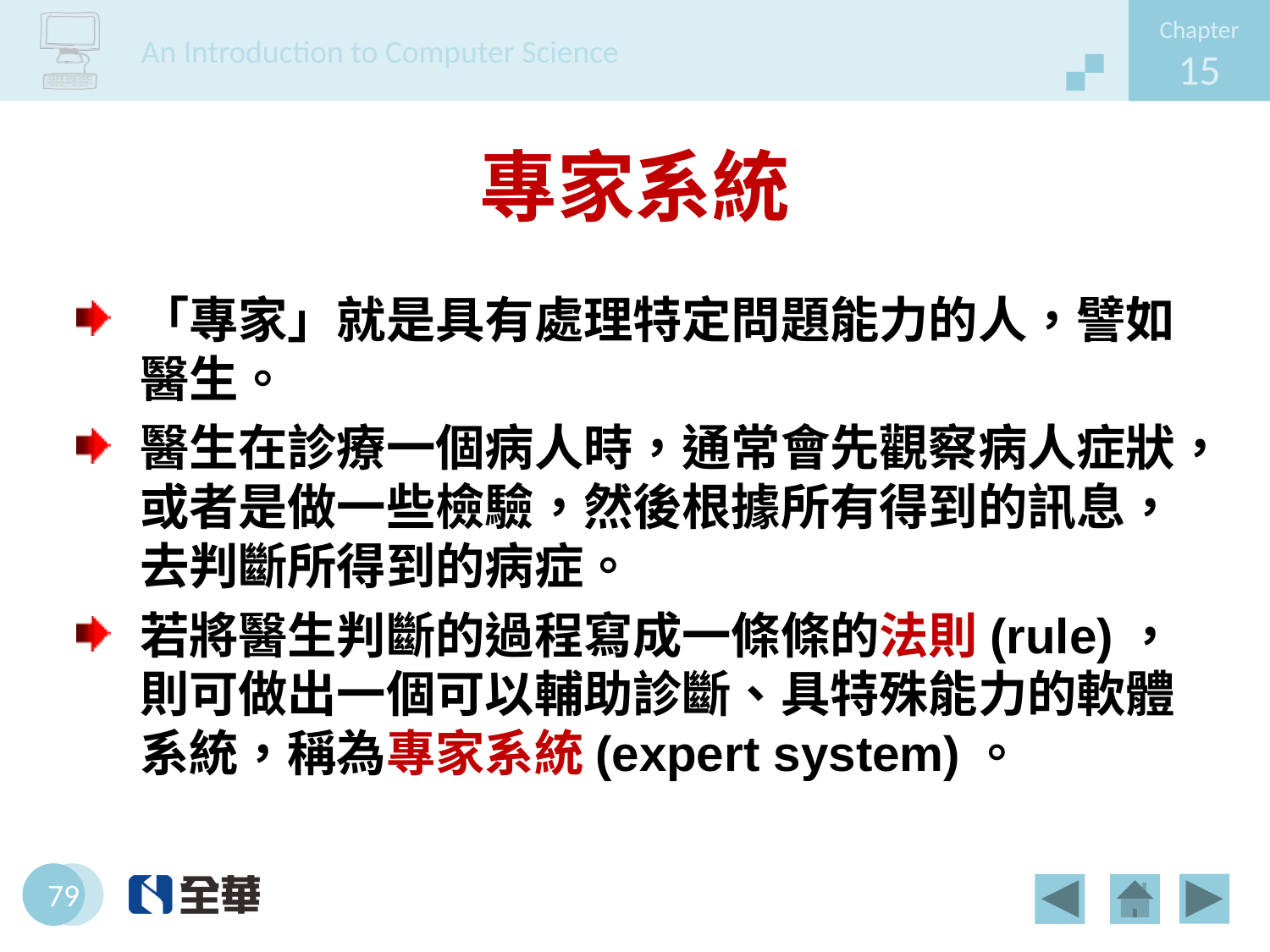

# 專家系統
「專家」就是具有處理特定問題能力的人，譬如醫生。
醫生在診療一個病人時，通常會先觀察病人症狀，或者是做一些檢驗，然後根據所有得到的訊息，去判斷所得到的病症。
若將醫生判斷的過程寫成一條條的法則(rule)，則可做出一個可以輔助診斷、具特殊能力的軟體系統，稱為專家系統(expert system)。